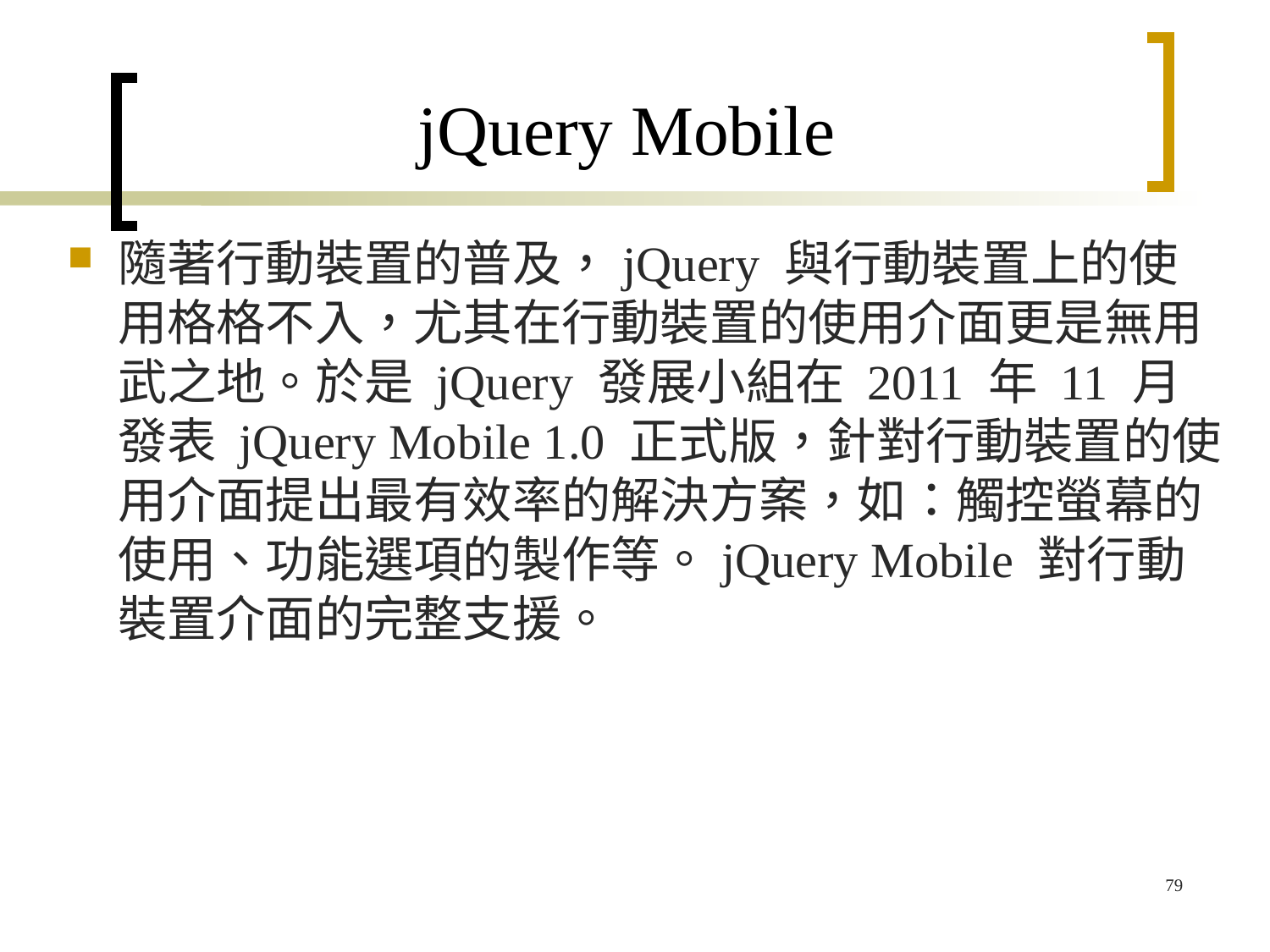

# jQuery Mobile
隨著行動裝置的普及，jQuery 與行動裝置上的使用格格不入，尤其在行動裝置的使用介面更是無用武之地。於是 jQuery 發展小組在 2011 年 11 月發表 jQuery Mobile 1.0 正式版，針對行動裝置的使用介面提出最有效率的解決方案，如：觸控螢幕的使用、功能選項的製作等。jQuery Mobile 對行動裝置介面的完整支援。

79